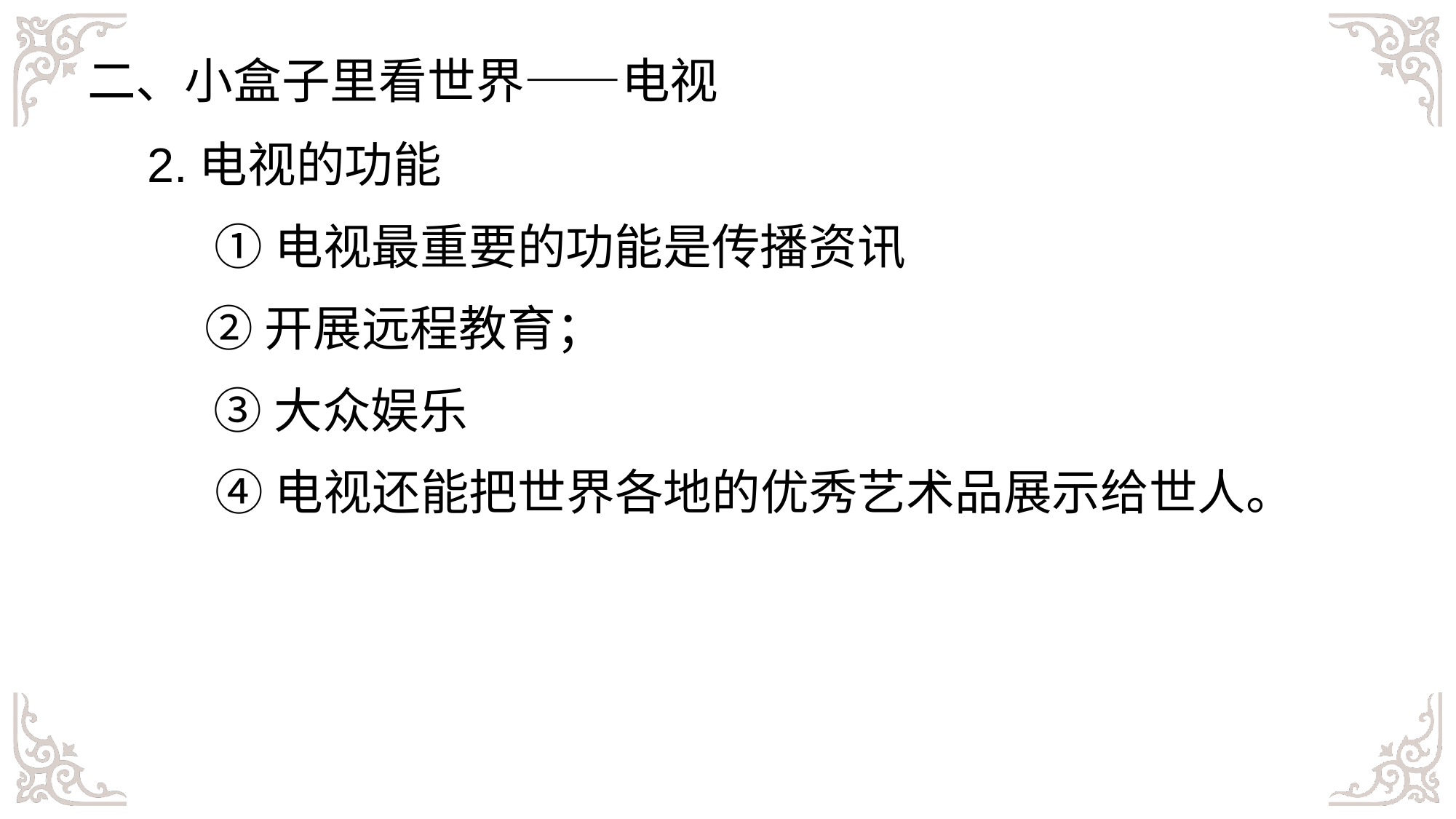

二、小盒子里看世界——电视
2.电视的功能
①电视最重要的功能是传播资讯
②开展远程教育；
③大众娱乐
④电视还能把世界各地的优秀艺术品展示给世人。